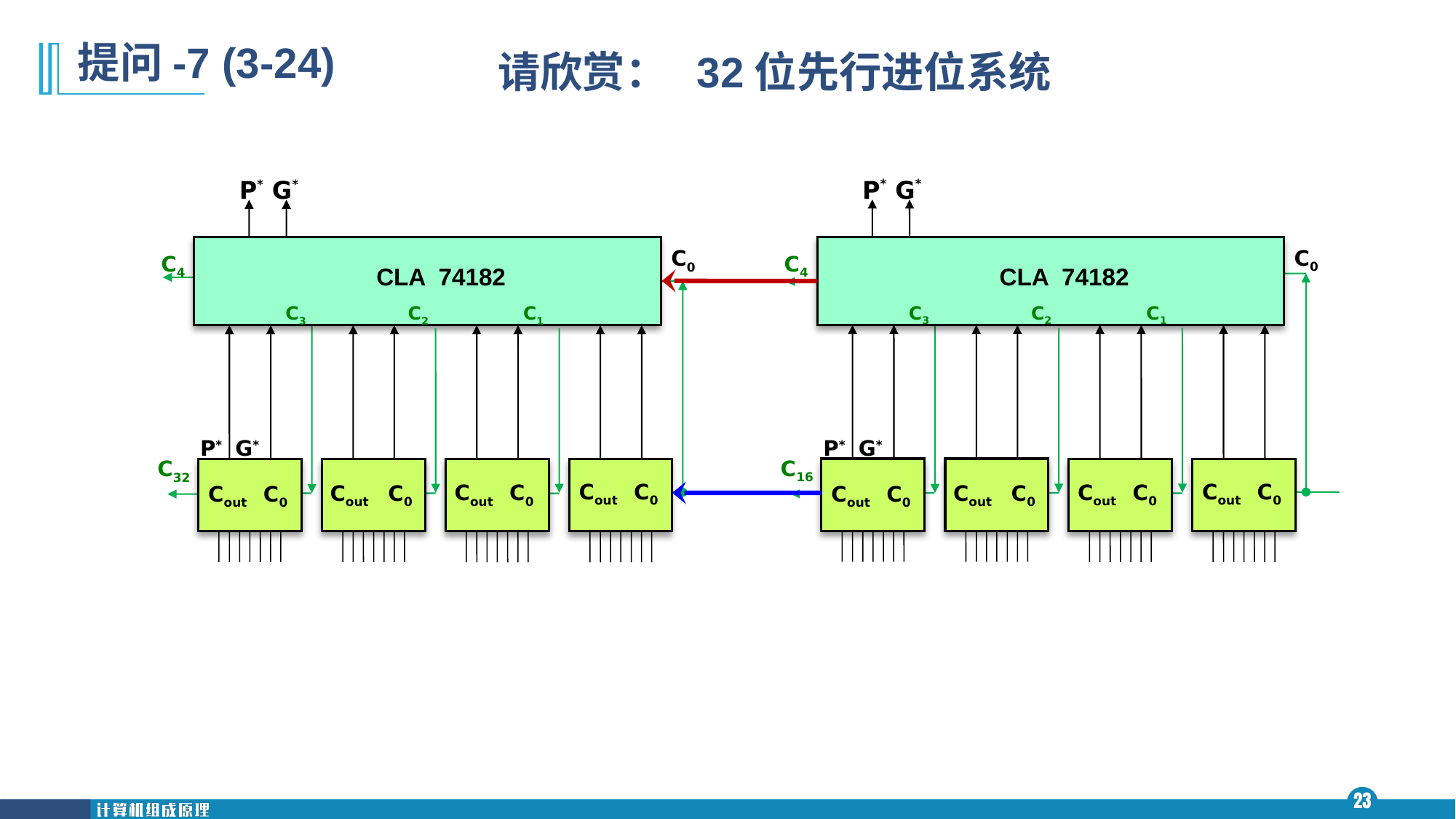

提问-7 (3-24)
# 请欣赏：  32位先行进位系统
 P*  G*

C0

C4
 CLA  74182

            C3                      C2                       C1
C16

 P*   G*

 Cout   C0

 Cout   C0

 Cout   C0

 Cout   C0

 P*  G*

C0

C4
 CLA  74182

            C3                      C2                       C1
C32

 P*   G*

 Cout   C0

 Cout   C0

 Cout   C0

 Cout   C0